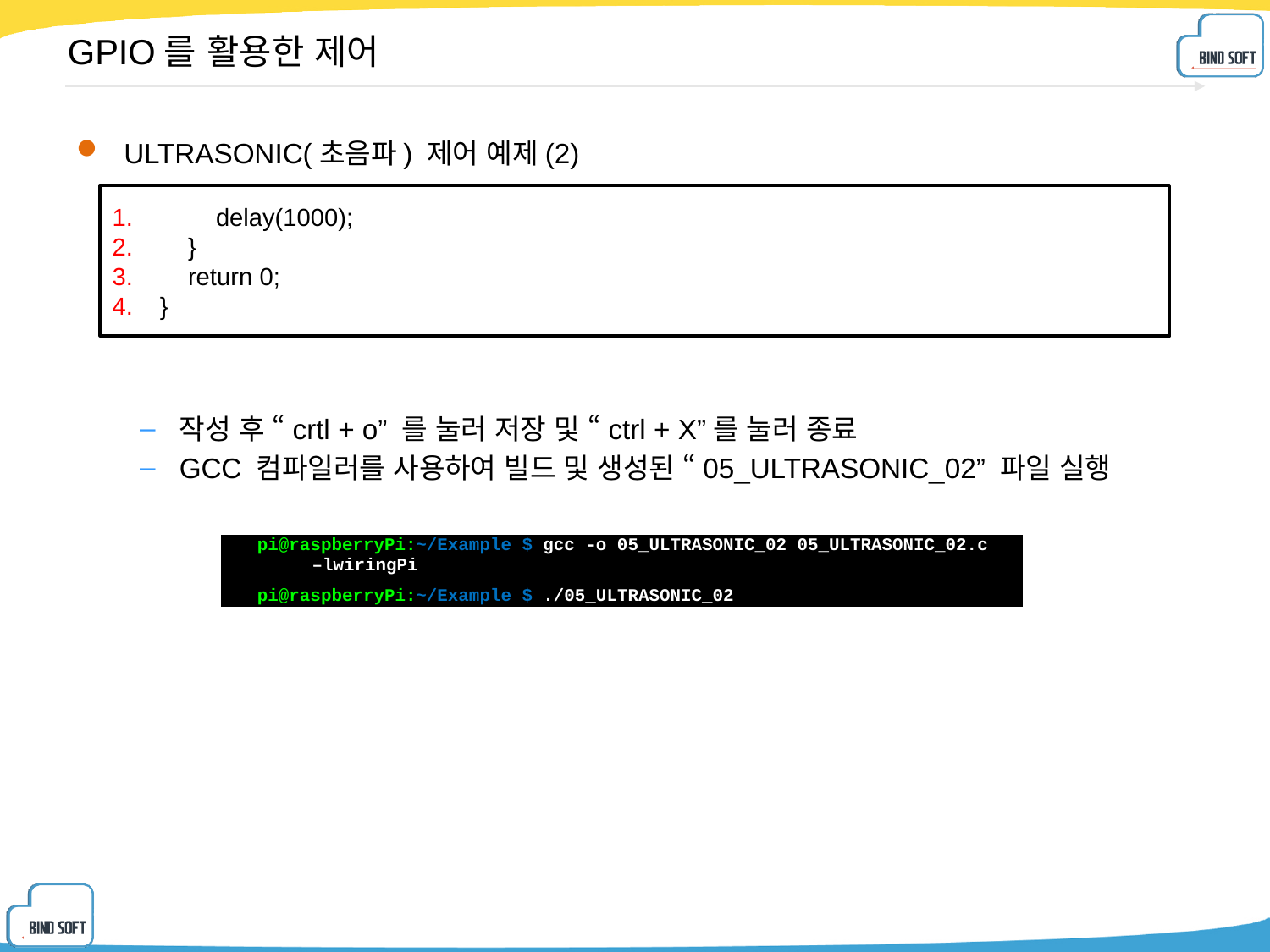

# GPIO를 활용한 제어
ULTRASONIC(초음파) 제어 예제(2)

작성 후 “crtl + o” 를 눌러 저장 및 “ctrl + X”를 눌러 종료
GCC 컴파일러를 사용하여 빌드 및 생성된 “05_ULTRASONIC_02” 파일 실행

        delay(1000);
    }
    return 0;
}
| pi@raspberryPi:~/Example $ gcc -o 05\_ULTRASONIC\_02 05\_ULTRASONIC\_02.c –lwiringPi pi@raspberryPi:~/Example $ ./05\_ULTRASONIC\_02 |
| --- |